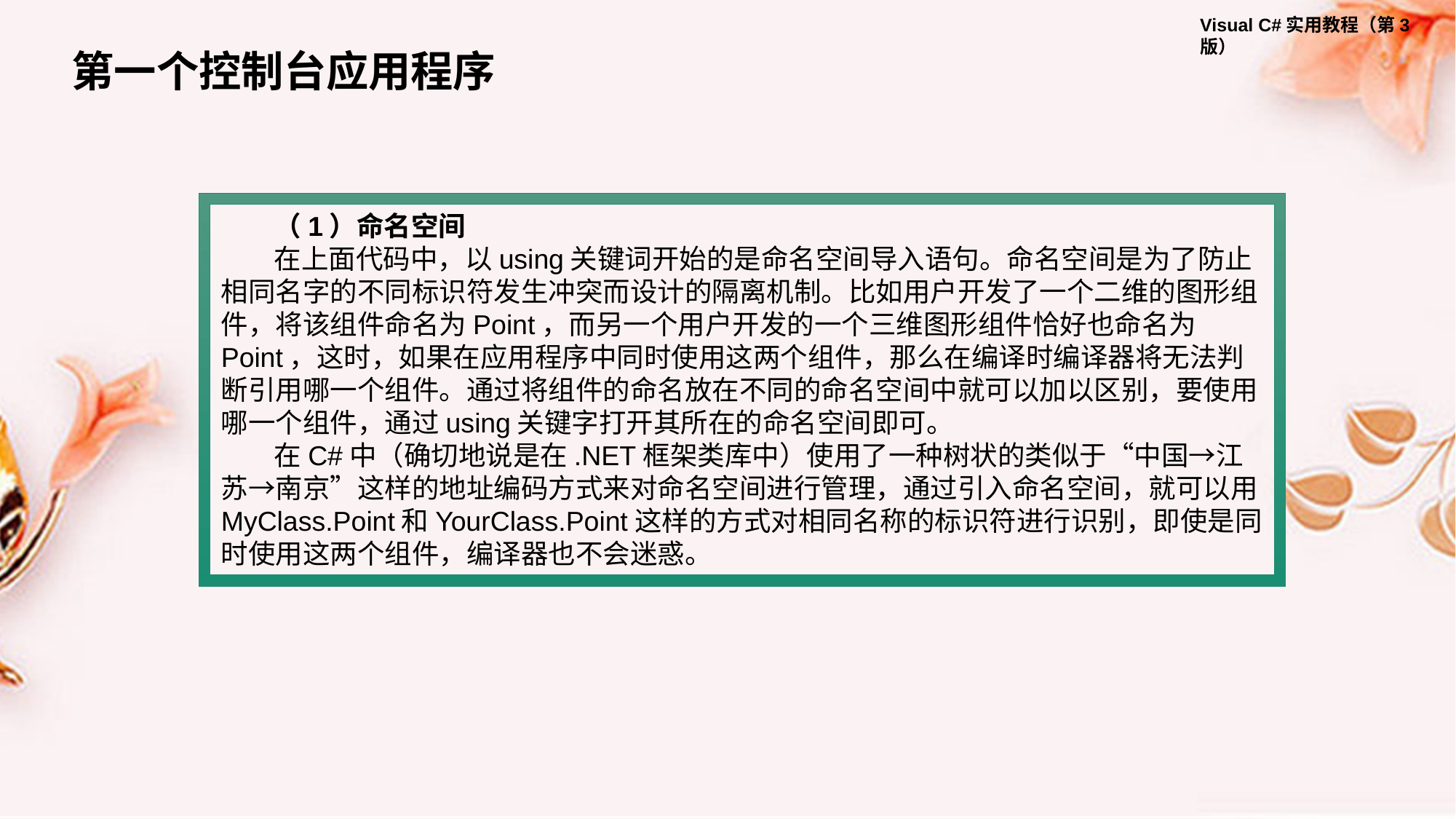

第一个控制台应用程序
（1）命名空间
在上面代码中，以using关键词开始的是命名空间导入语句。命名空间是为了防止相同名字的不同标识符发生冲突而设计的隔离机制。比如用户开发了一个二维的图形组件，将该组件命名为Point，而另一个用户开发的一个三维图形组件恰好也命名为Point，这时，如果在应用程序中同时使用这两个组件，那么在编译时编译器将无法判断引用哪一个组件。通过将组件的命名放在不同的命名空间中就可以加以区别，要使用哪一个组件，通过using关键字打开其所在的命名空间即可。
在C#中（确切地说是在.NET框架类库中）使用了一种树状的类似于“中国→江苏→南京”这样的地址编码方式来对命名空间进行管理，通过引入命名空间，就可以用MyClass.Point和YourClass.Point这样的方式对相同名称的标识符进行识别，即使是同时使用这两个组件，编译器也不会迷惑。